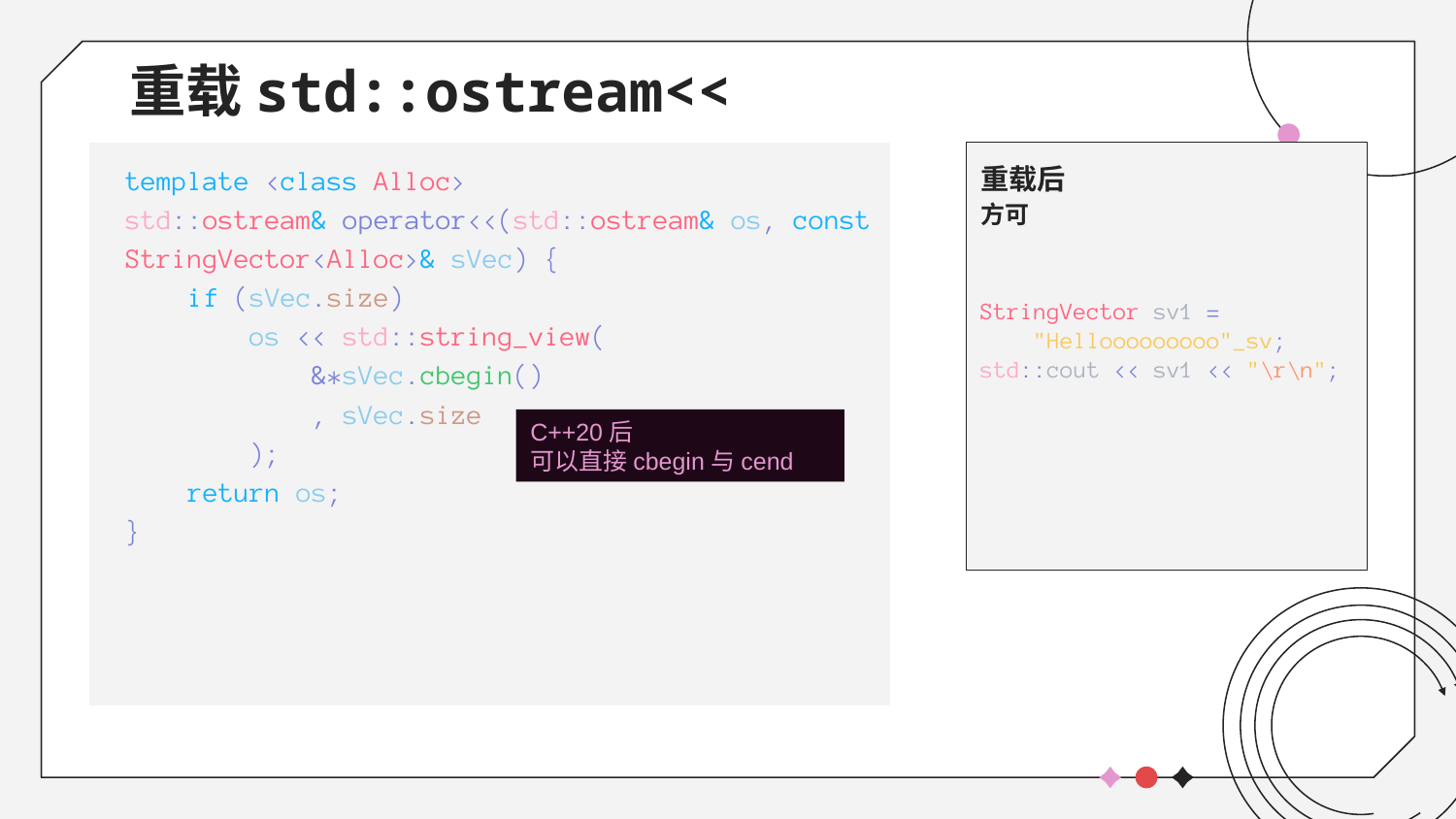

# 重载std::ostream<<
重载后
方可

StringVector sv1 =
    "Hellooooooooo"_sv;
std::cout << sv1 << "\r\n";

template <class Alloc>
std::ostream& operator<<(std::ostream& os, const StringVector<Alloc>& sVec) {
    if (sVec.size)
        os << std::string_view(
            &*sVec.cbegin()
            , sVec.size
        );
    return os;
}
C++20后
可以直接cbegin与cend